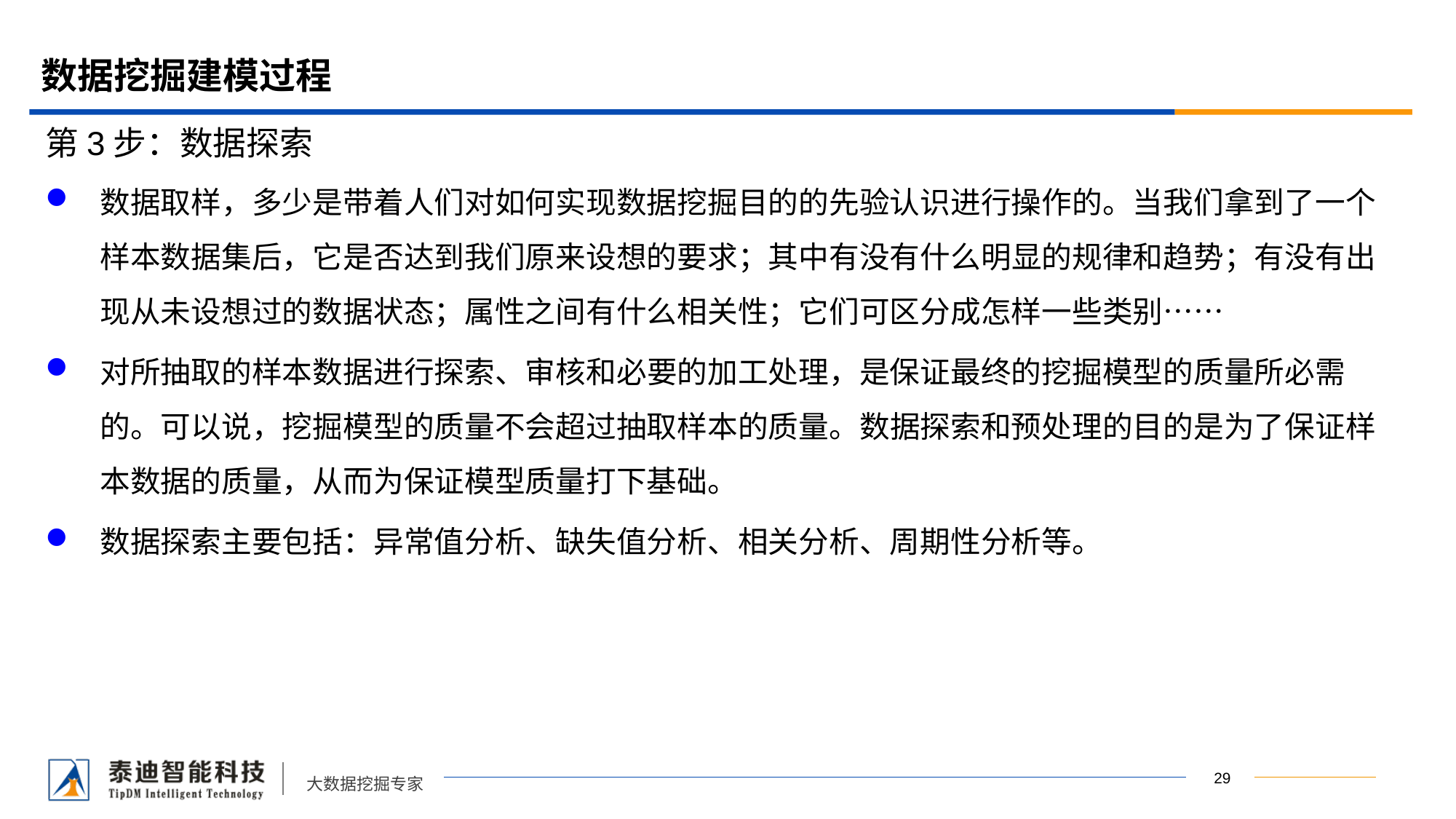

# 数据挖掘建模过程
第3步：数据探索
数据取样，多少是带着人们对如何实现数据挖掘目的的先验认识进行操作的。当我们拿到了一个样本数据集后，它是否达到我们原来设想的要求；其中有没有什么明显的规律和趋势；有没有出现从未设想过的数据状态；属性之间有什么相关性；它们可区分成怎样一些类别……
对所抽取的样本数据进行探索、审核和必要的加工处理，是保证最终的挖掘模型的质量所必需的。可以说，挖掘模型的质量不会超过抽取样本的质量。数据探索和预处理的目的是为了保证样本数据的质量，从而为保证模型质量打下基础。
数据探索主要包括：异常值分析、缺失值分析、相关分析、周期性分析等。